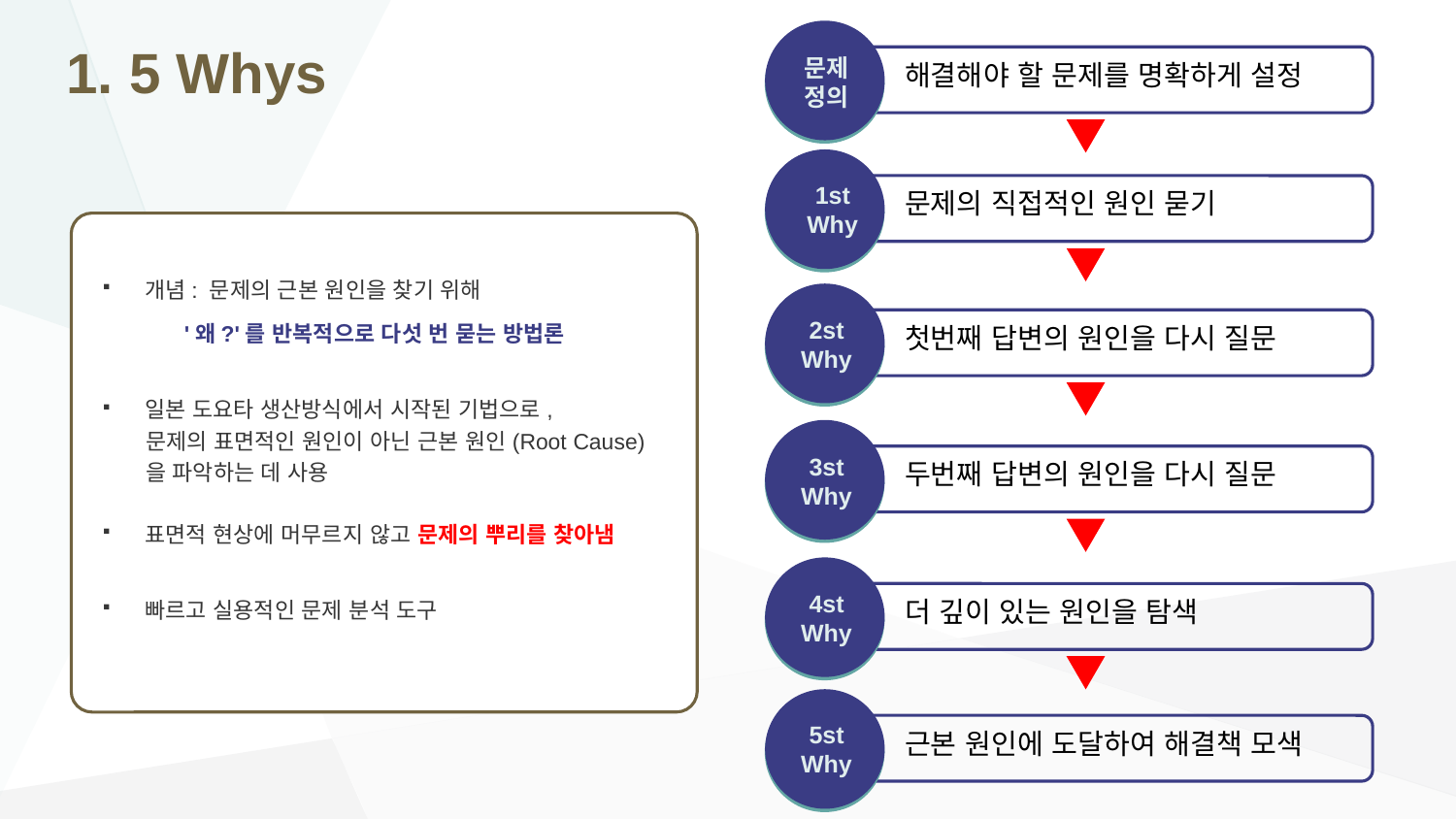

# 1. 5 Whys

문제
정의
해결해야 할 문제를 명확하게 설정

1st
Why
문제의 직접적인 원인 묻기

개념: 문제의 근본 원인을 찾기 위해
             '왜?'를 반복적으로 다섯 번 묻는 방법론

일본 도요타 생산방식에서 시작된 기법으로,
      문제의 표면적인 원인이 아닌 근본 원인(Root Cause)
      을 파악하는 데 사용

표면적 현상에 머무르지 않고 문제의 뿌리를 찾아냄

빠르고 실용적인 문제 분석 도구

2st
Why
첫번째 답변의 원인을 다시 질문

3st
Why
두번째 답변의 원인을 다시 질문

4st
Why
더 깊이 있는 원인을 탐색

5st
Why
근본 원인에 도달하여 해결책 모색